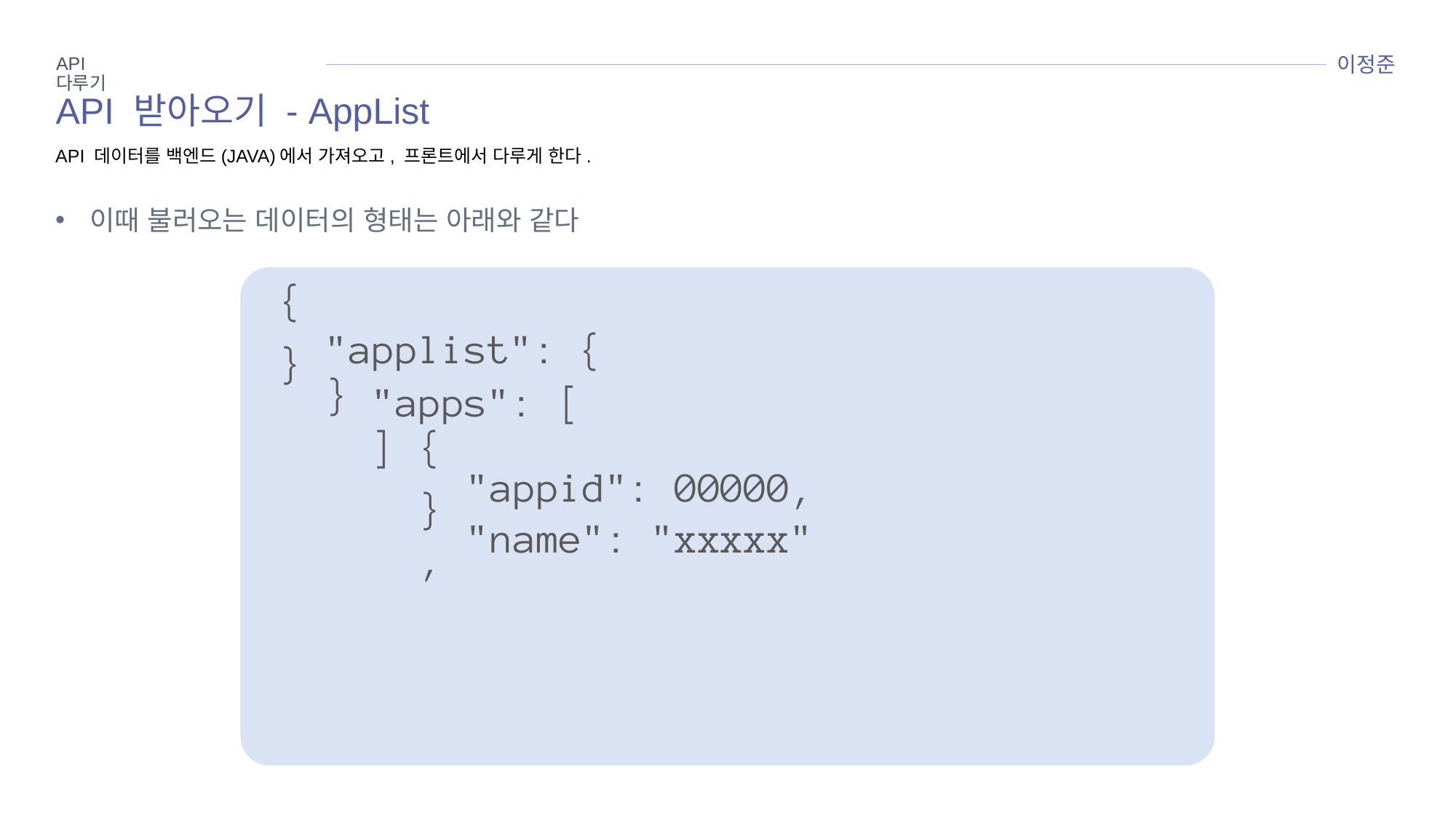

이정준
API 다루기
API 받아오기 - AppList
API 데이터를 백엔드(JAVA)에서 가져오고, 프론트에서 다루게 한다.
이때 불러오는 데이터의 형태는 아래와 같다

{
"applist": {
}
}
"apps": [
{
]
"appid": 00000,
"name": "xxxxx"
},